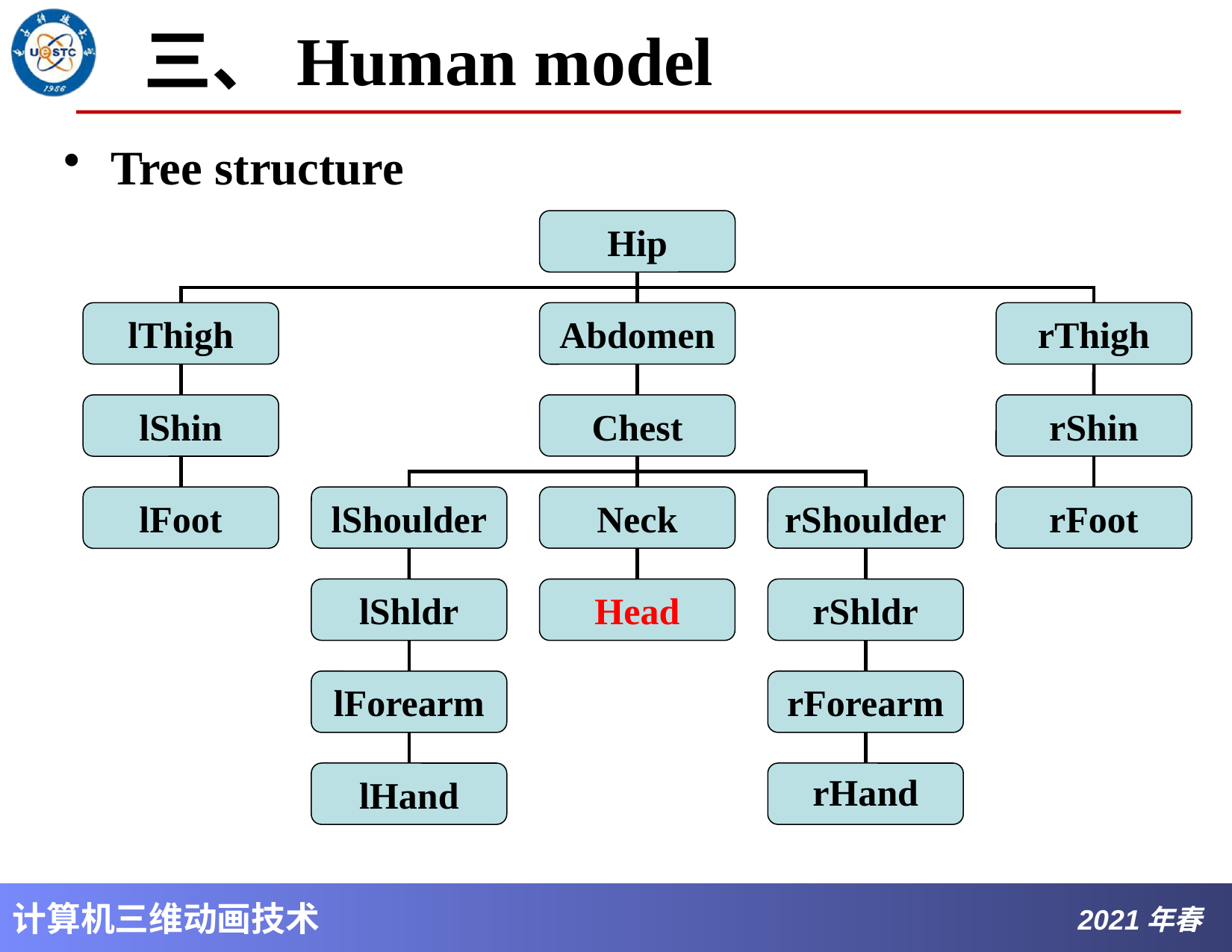

# 三、Human model
Tree structure
Hip
lThigh
Abdomen
rThigh
lShin
Chest
rShin
lFoot
lShoulder
Neck

rShoulder

rFoot
lShldr
Head
rShldr
lForearm

rForearm

lHand
rHand